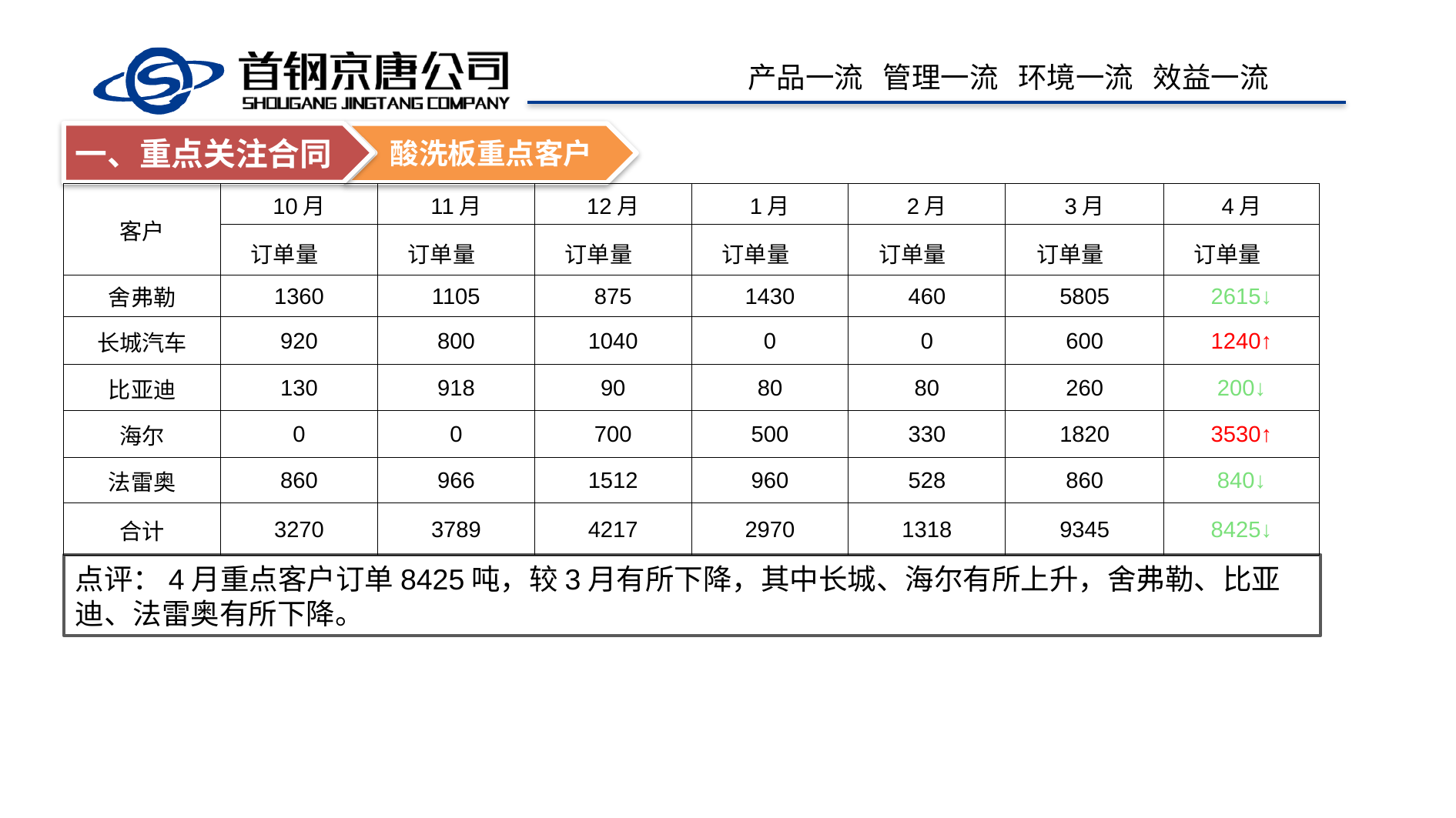

一、重点关注合同
酸洗板重点客户
| 客户 | 10月 | 11月 | 12月 | 1月 | 2月 | 3月 | 4月 |
| --- | --- | --- | --- | --- | --- | --- | --- |
|  | 订单量 | 订单量 | 订单量 | 订单量 | 订单量 | 订单量 | 订单量 |
| 舍弗勒 | 1360 | 1105 | 875 | 1430 | 460 | 5805 | 2615↓ |
| 长城汽车 | 920 | 800 | 1040 | 0 | 0 | 600 | 1240↑ |
| 比亚迪 | 130 | 918 | 90 | 80 | 80 | 260 | 200↓ |
| 海尔 | 0 | 0 | 700 | 500 | 330 | 1820 | 3530↑ |
| 法雷奥 | 860 | 966 | 1512 | 960 | 528 | 860 | 840↓ |
| 合计 | 3270 | 3789 | 4217 | 2970 | 1318 | 9345 | 8425↓ |
点评：4月重点客户订单8425吨，较3月有所下降，其中长城、海尔有所上升，舍弗勒、比亚迪、法雷奥有所下降。